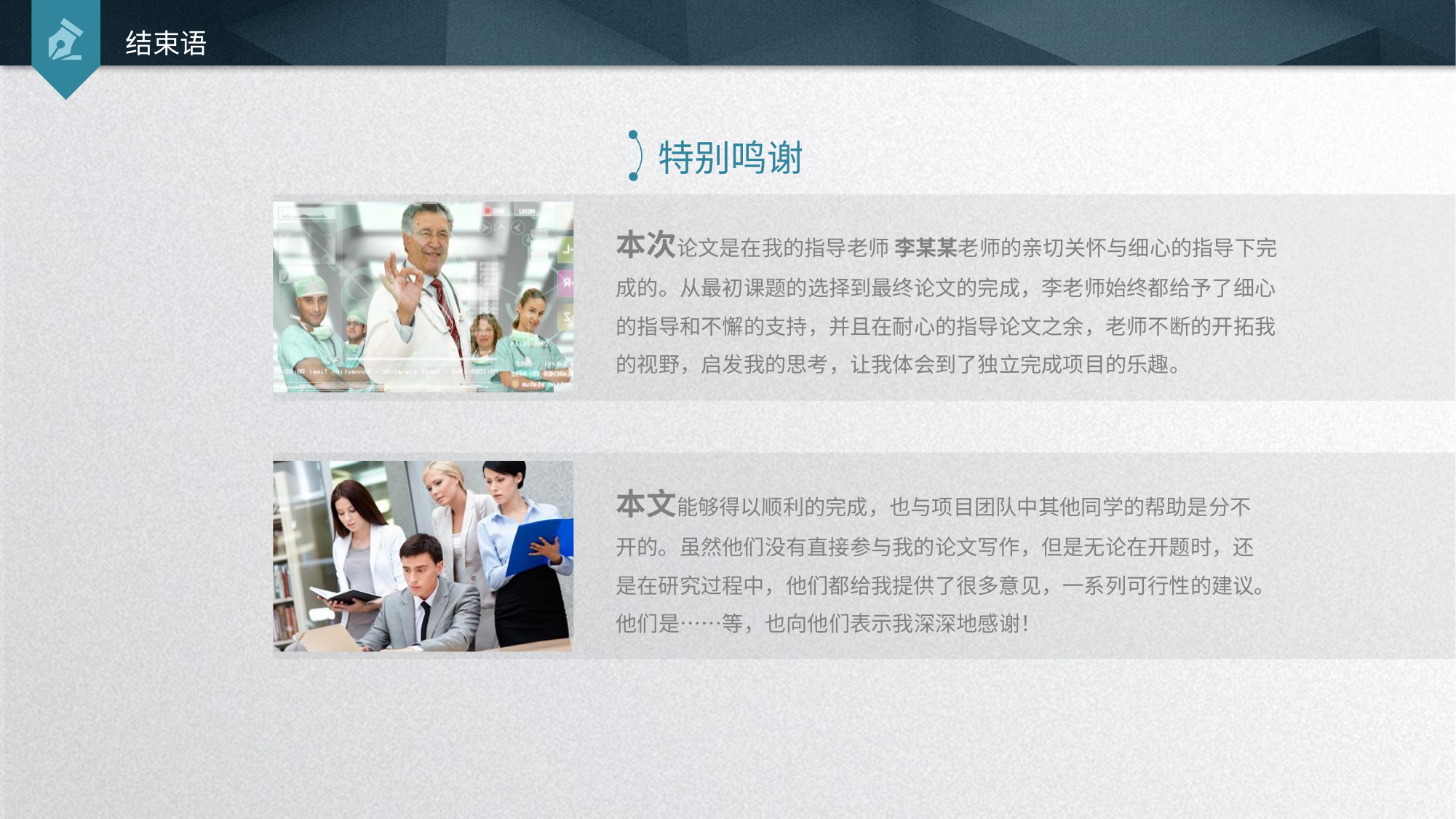

结束语

特别鸣谢

本次论文是在我的指导老师 李某某老师的亲切关怀与细心的指导下完成的。从最初课题的选择到最终论文的完成，李老师始终都给予了细心的指导和不懈的支持，并且在耐心的指导论文之余，老师不断的开拓我的视野，启发我的思考，让我体会到了独立完成项目的乐趣。

本文能够得以顺利的完成，也与项目团队中其他同学的帮助是分不开的。虽然他们没有直接参与我的论文写作，但是无论在开题时，还是在研究过程中，他们都给我提供了很多意见，一系列可行性的建议。他们是……等，也向他们表示我深深地感谢！
延时符